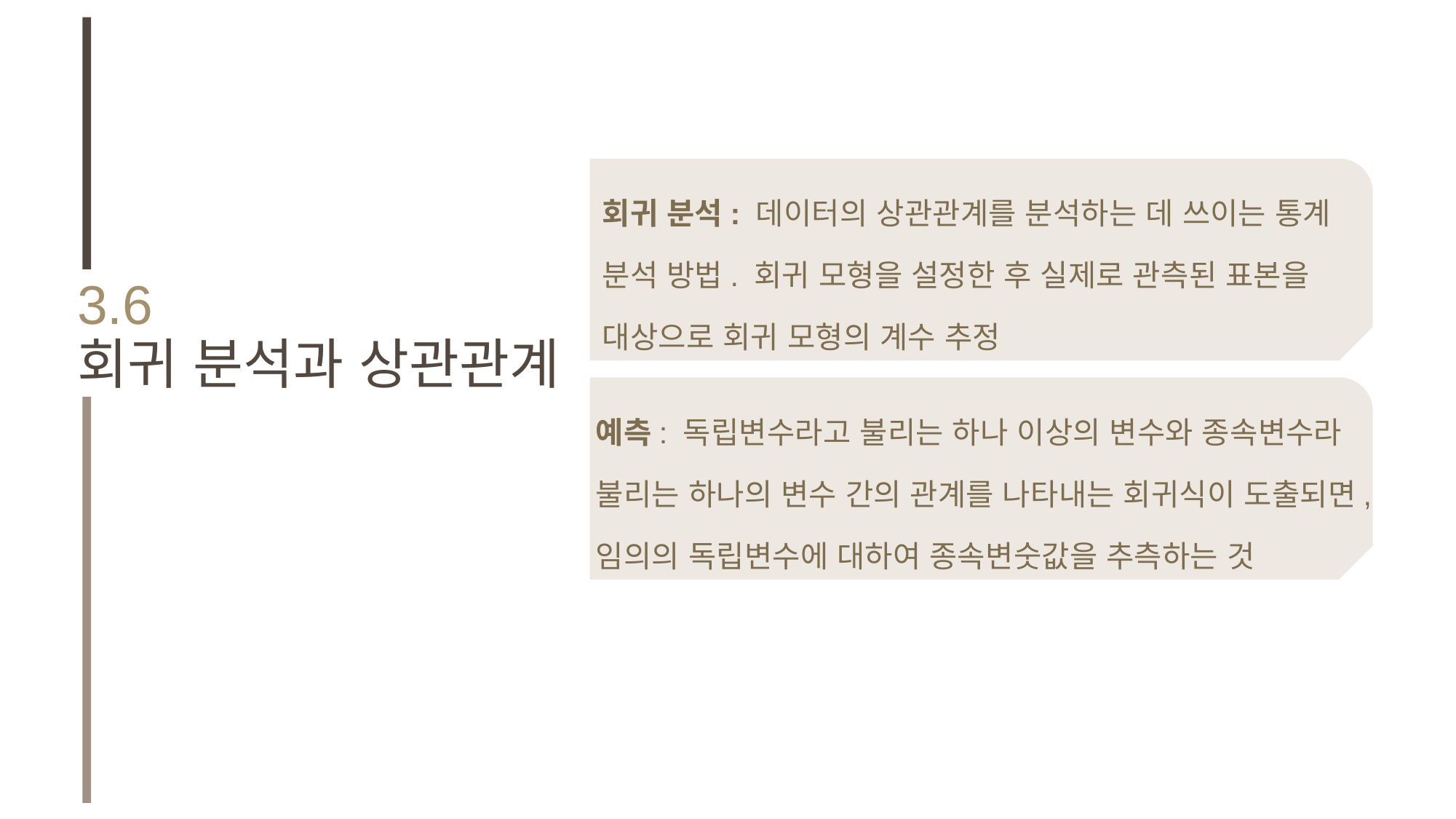

회귀 분석: 데이터의 상관관계를 분석하는 데 쓰이는 통계 분석 방법. 회귀 모형을 설정한 후 실제로 관측된 표본을 대상으로 회귀 모형의 계수 추정
3.6
회귀 분석과 상관관계
예측: 독립변수라고 불리는 하나 이상의 변수와 종속변수라 불리는 하나의 변수 간의 관계를 나타내는 회귀식이 도출되면, 임의의 독립변수에 대하여 종속변숫값을 추측하는 것